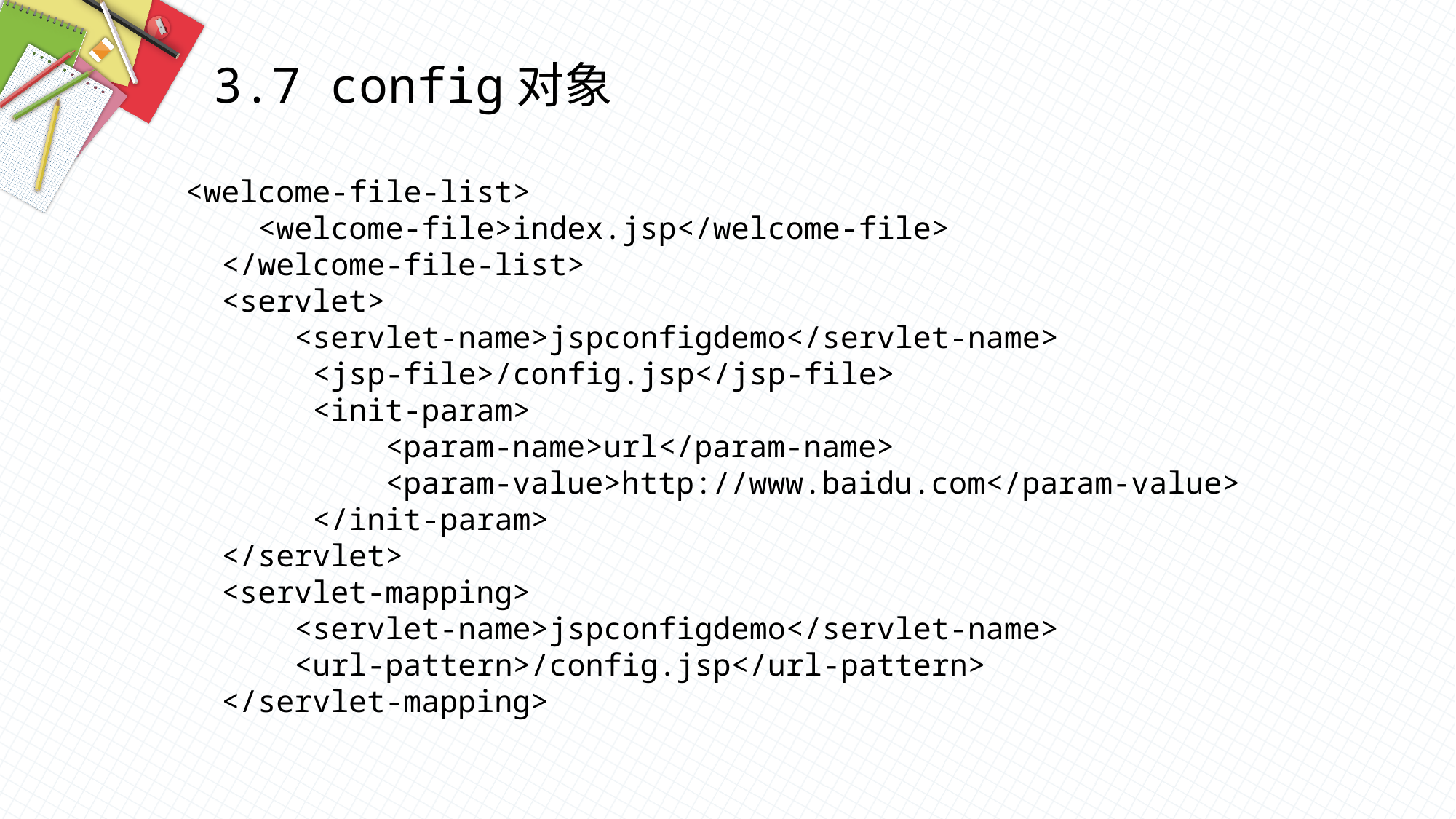

3.7 config对象
<welcome-file-list>
    <welcome-file>index.jsp</welcome-file>
  </welcome-file-list>
  <servlet>
      <servlet-name>jspconfigdemo</servlet-name>
       <jsp-file>/config.jsp</jsp-file>
       <init-param>
           <param-name>url</param-name>
           <param-value>http://www.baidu.com</param-value>
       </init-param>
  </servlet>
  <servlet-mapping>
      <servlet-name>jspconfigdemo</servlet-name>
      <url-pattern>/config.jsp</url-pattern>
  </servlet-mapping>